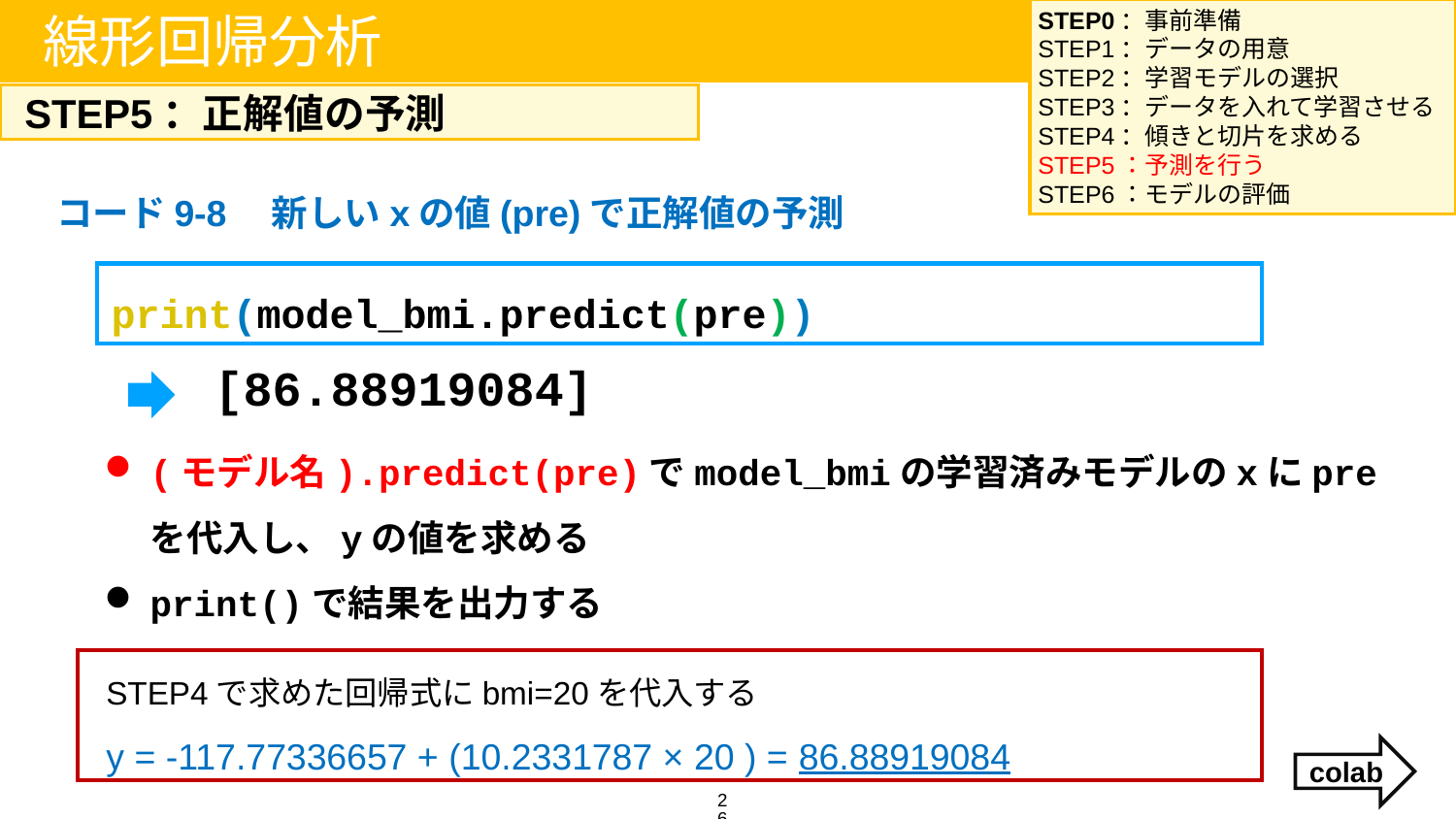

STEP0：事前準備
STEP1：データの用意
STEP2：学習モデルの選択
STEP3：データを入れて学習させる
STEP4：傾きと切片を求める
STEP5：予測を行う
STEP6：モデルの評価
線形回帰分析
STEP5：正解値の予測
コード9-8　新しいxの値(pre)で正解値の予測
print(model_bmi.predict(pre))
[86.88919084]

(モデル名).predict(pre)でmodel_bmiの学習済みモデルのxにpreを代入し、yの値を求める
print()で結果を出力する
STEP4で求めた回帰式にbmi=20を代入する
y = -117.77336657 + (10.2331787 × 20 ) = 86.88919084
colab
26